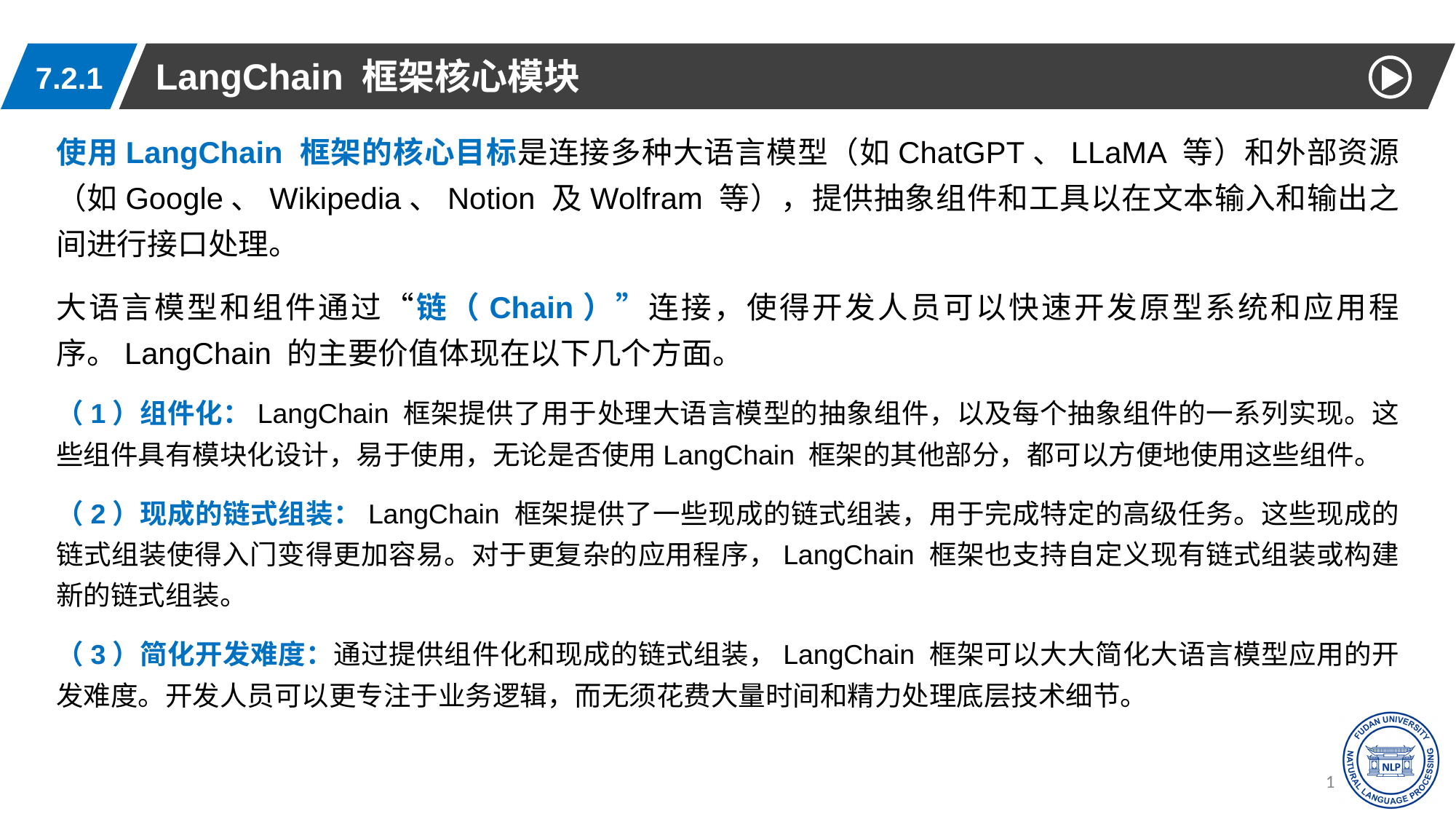

LangChain 框架核心模块
7.2.1

使用LangChain 框架的核心目标是连接多种大语言模型（如ChatGPT、LLaMA 等）和外部资源（如Google、Wikipedia、Notion 及Wolfram 等），提供抽象组件和工具以在文本输入和输出之间进行接口处理。
大语言模型和组件通过“链（Chain）”连接，使得开发人员可以快速开发原型系统和应用程序。LangChain 的主要价值体现在以下几个方面。
（1）组件化：LangChain 框架提供了用于处理大语言模型的抽象组件，以及每个抽象组件的一系列实现。这些组件具有模块化设计，易于使用，无论是否使用LangChain 框架的其他部分，都可以方便地使用这些组件。
（2）现成的链式组装：LangChain 框架提供了一些现成的链式组装，用于完成特定的高级任务。这些现成的链式组装使得入门变得更加容易。对于更复杂的应用程序，LangChain 框架也支持自定义现有链式组装或构建新的链式组装。
（3）简化开发难度：通过提供组件化和现成的链式组装，LangChain 框架可以大大简化大语言模型应用的开发难度。开发人员可以更专注于业务逻辑，而无须花费大量时间和精力处理底层技术细节。
17